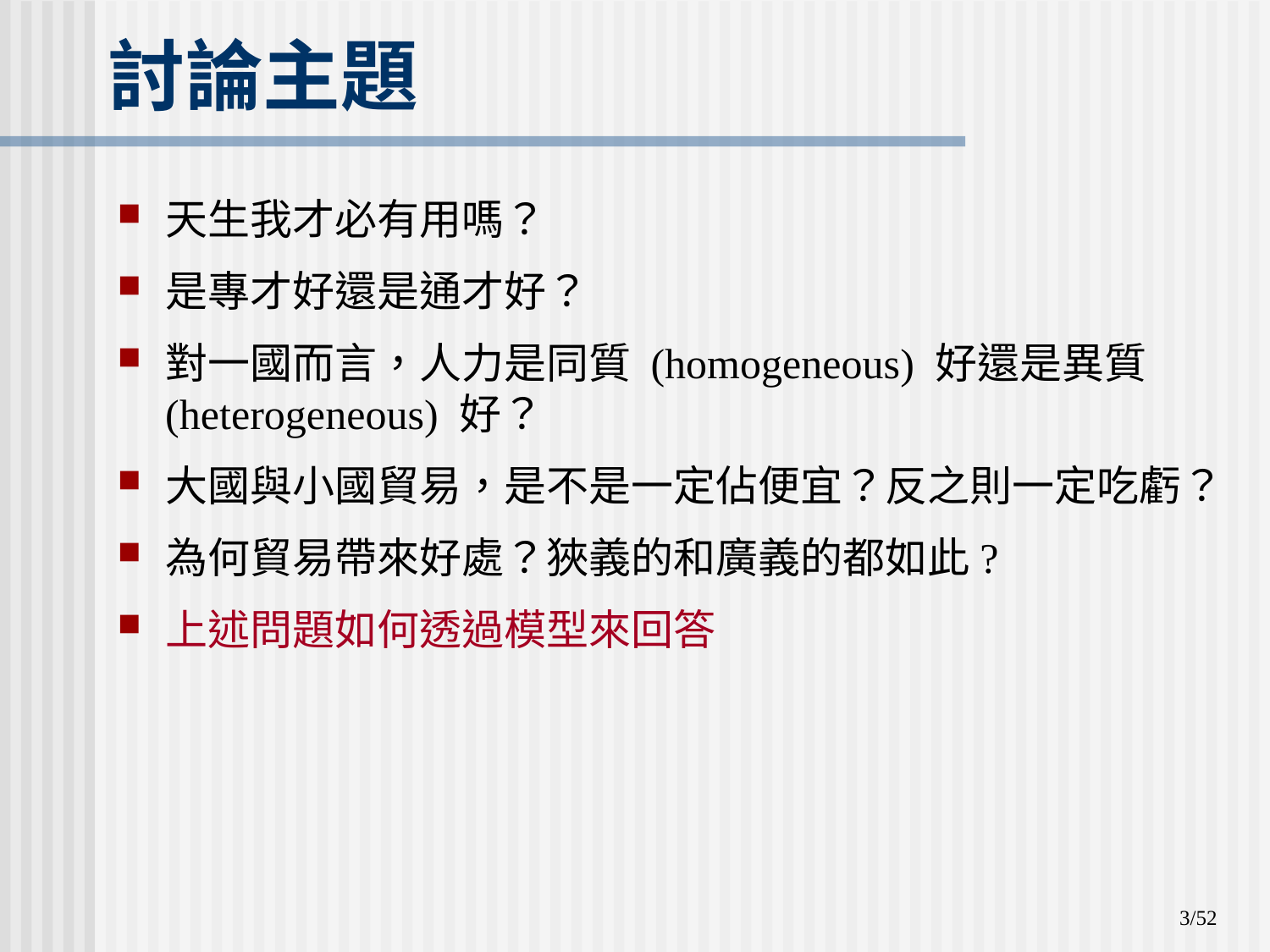

# 討論主題
天生我才必有用嗎？
是專才好還是通才好？
對一國而言，人力是同質 (homogeneous) 好還是異質 (heterogeneous) 好？
大國與小國貿易，是不是一定佔便宜？反之則一定吃虧？
為何貿易帶來好處？狹義的和廣義的都如此?
上述問題如何透過模型來回答